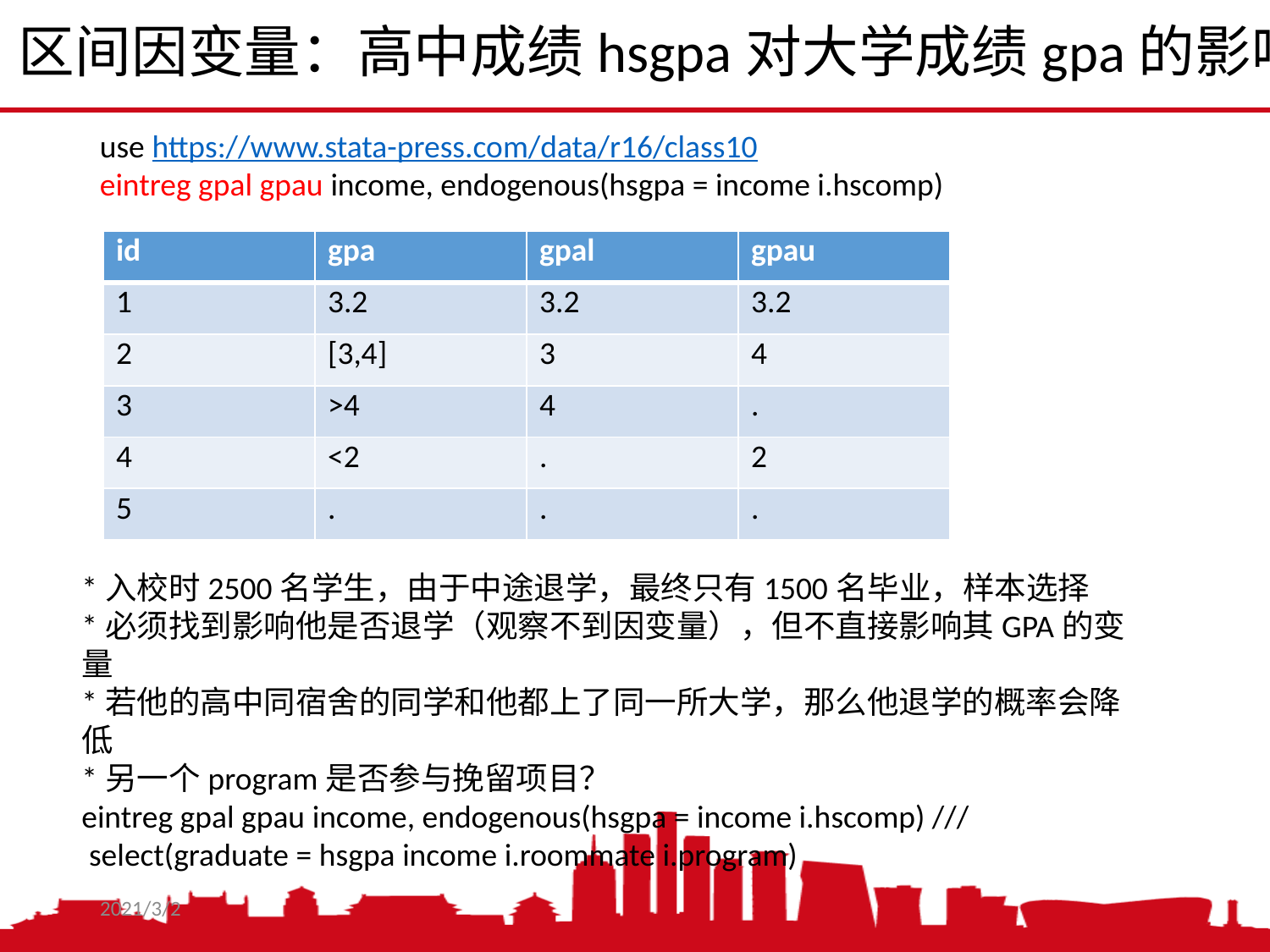

区间因变量：高中成绩hsgpa对大学成绩gpa的影响
use https://www.stata-press.com/data/r16/class10
eintreg gpal gpau income, endogenous(hsgpa = income i.hscomp)
| id | gpa | gpal | gpau |
| --- | --- | --- | --- |
| 1 | 3.2 | 3.2 | 3.2 |
| 2 | [3,4] | 3 | 4 |
| 3 | >4 | 4 | . |
| 4 | <2 | . | 2 |
| 5 | . | . | . |
*入校时2500名学生，由于中途退学，最终只有1500名毕业，样本选择
*必须找到影响他是否退学（观察不到因变量），但不直接影响其GPA的变量
*若他的高中同宿舍的同学和他都上了同一所大学，那么他退学的概率会降低
*另一个program是否参与挽留项目？
eintreg gpal gpau income, endogenous(hsgpa = income i.hscomp) ///
 select(graduate = hsgpa income i.roommate i.program)
2021/3/2
中国人民大学，陈传波